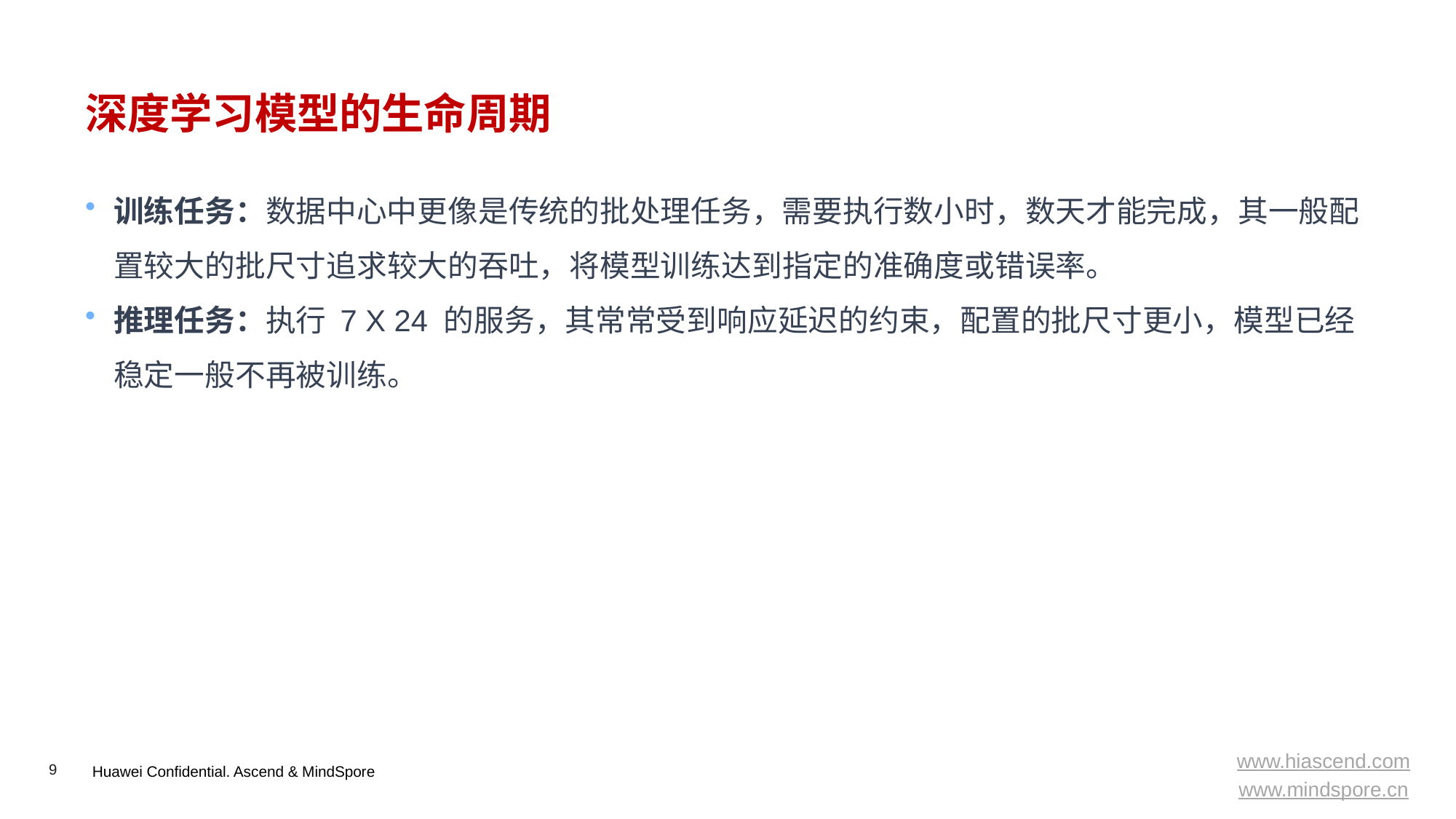

# 深度学习模型的生命周期
训练任务：数据中心中更像是传统的批处理任务，需要执行数小时，数天才能完成，其一般配置较大的批尺寸追求较大的吞吐，将模型训练达到指定的准确度或错误率。
推理任务：执行 7 X 24 的服务，其常常受到响应延迟的约束，配置的批尺寸更小，模型已经稳定一般不再被训练。